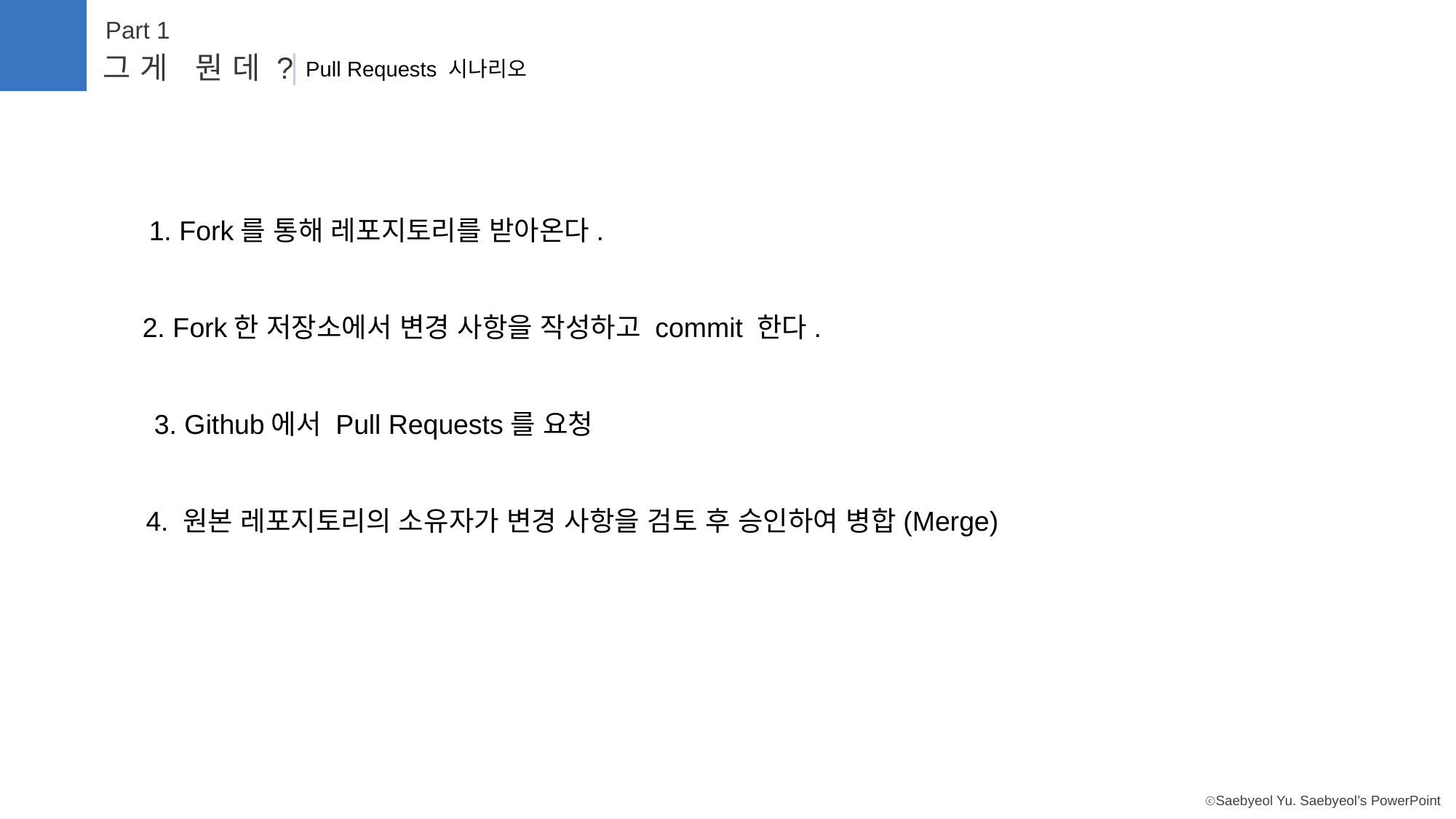

Part 1
그게 뭔데?
Pull Requests 시나리오
1. Fork를 통해 레포지토리를 받아온다.
2. Fork한 저장소에서 변경 사항을 작성하고 commit 한다.
3. Github에서 Pull Requests를 요청
4. 원본 레포지토리의 소유자가 변경 사항을 검토 후 승인하여 병합(Merge)